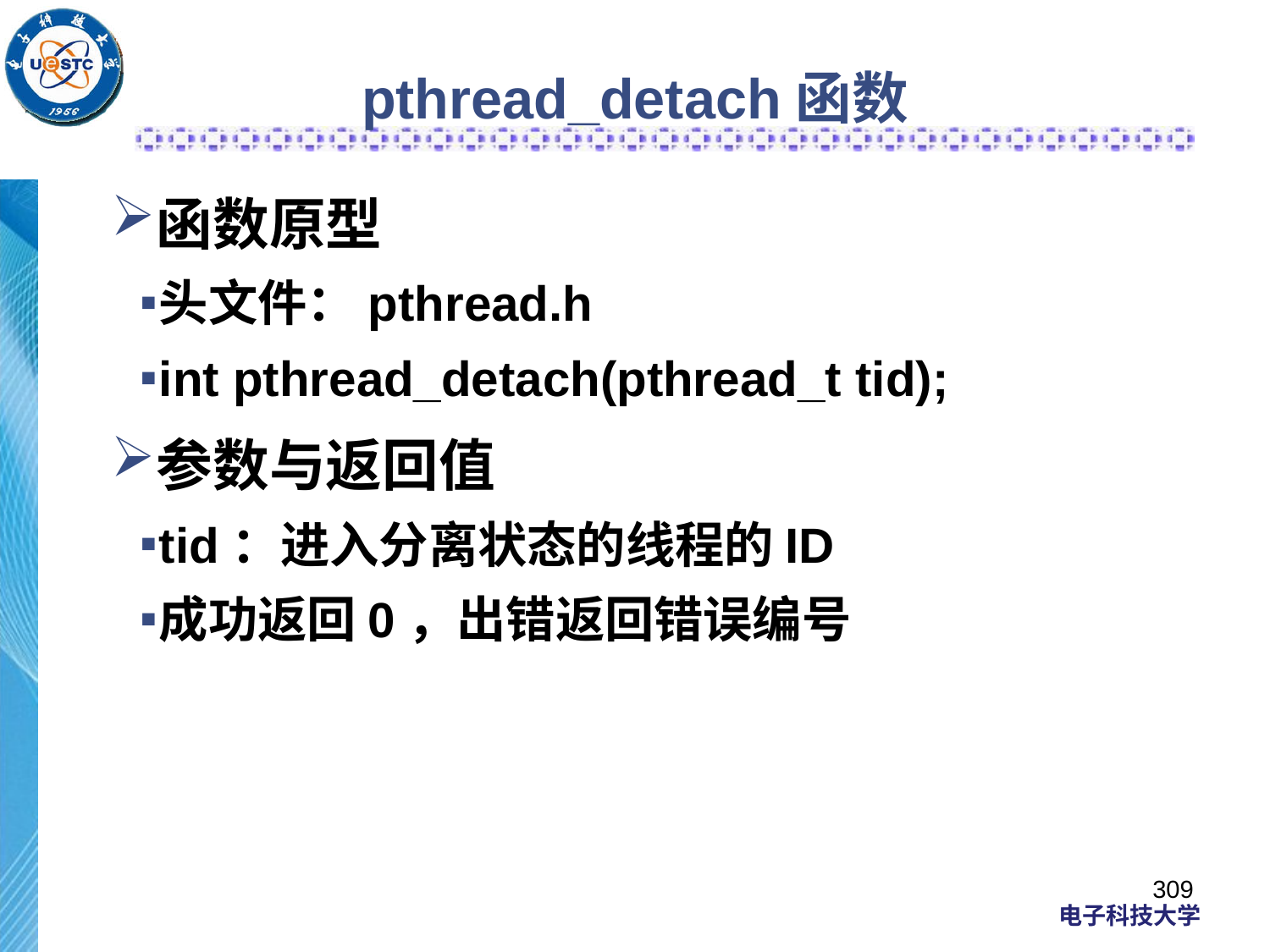

# pthread_detach函数
函数原型
头文件：pthread.h
int pthread_detach(pthread_t tid);
参数与返回值
tid：进入分离状态的线程的ID
成功返回0，出错返回错误编号
309